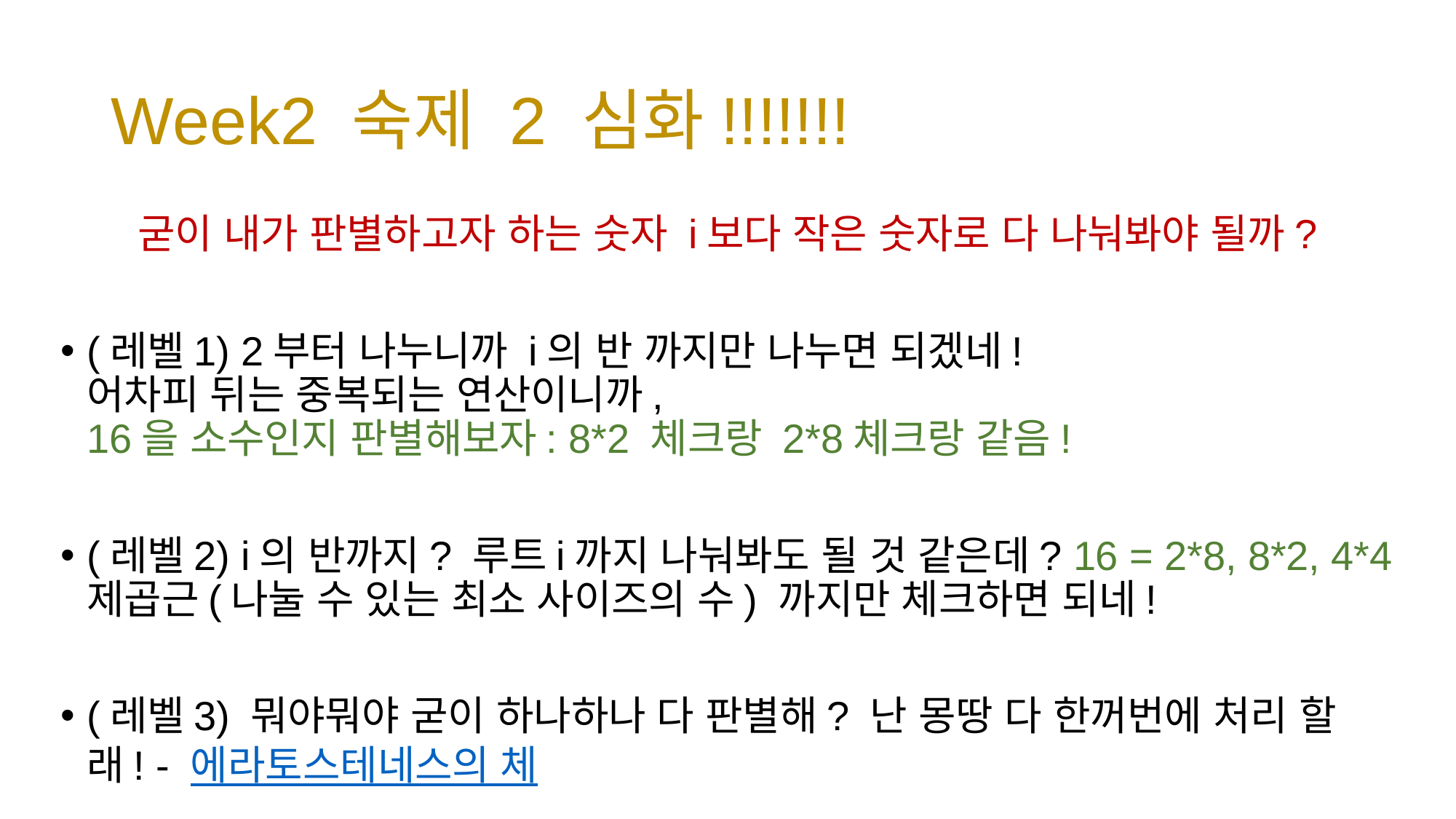

# Week2 숙제 2 심화!!!!!!!
굳이 내가 판별하고자 하는 숫자 i보다 작은 숫자로 다 나눠봐야 될까?

(레벨1) 2부터 나누니까 i의 반 까지만 나누면 되겠네!
어차피 뒤는 중복되는 연산이니까,
16을 소수인지 판별해보자: 8*2 체크랑 2*8체크랑 같음!

(레벨2) i의 반까지? 루트i까지 나눠봐도 될 것 같은데? 16 = 2*8, 8*2, 4*4
제곱근(나눌 수 있는 최소 사이즈의 수) 까지만 체크하면 되네!

(레벨3) 뭐야뭐야 굳이 하나하나 다 판별해? 난 몽땅 다 한꺼번에 처리 할래! - 에라토스테네스의 체